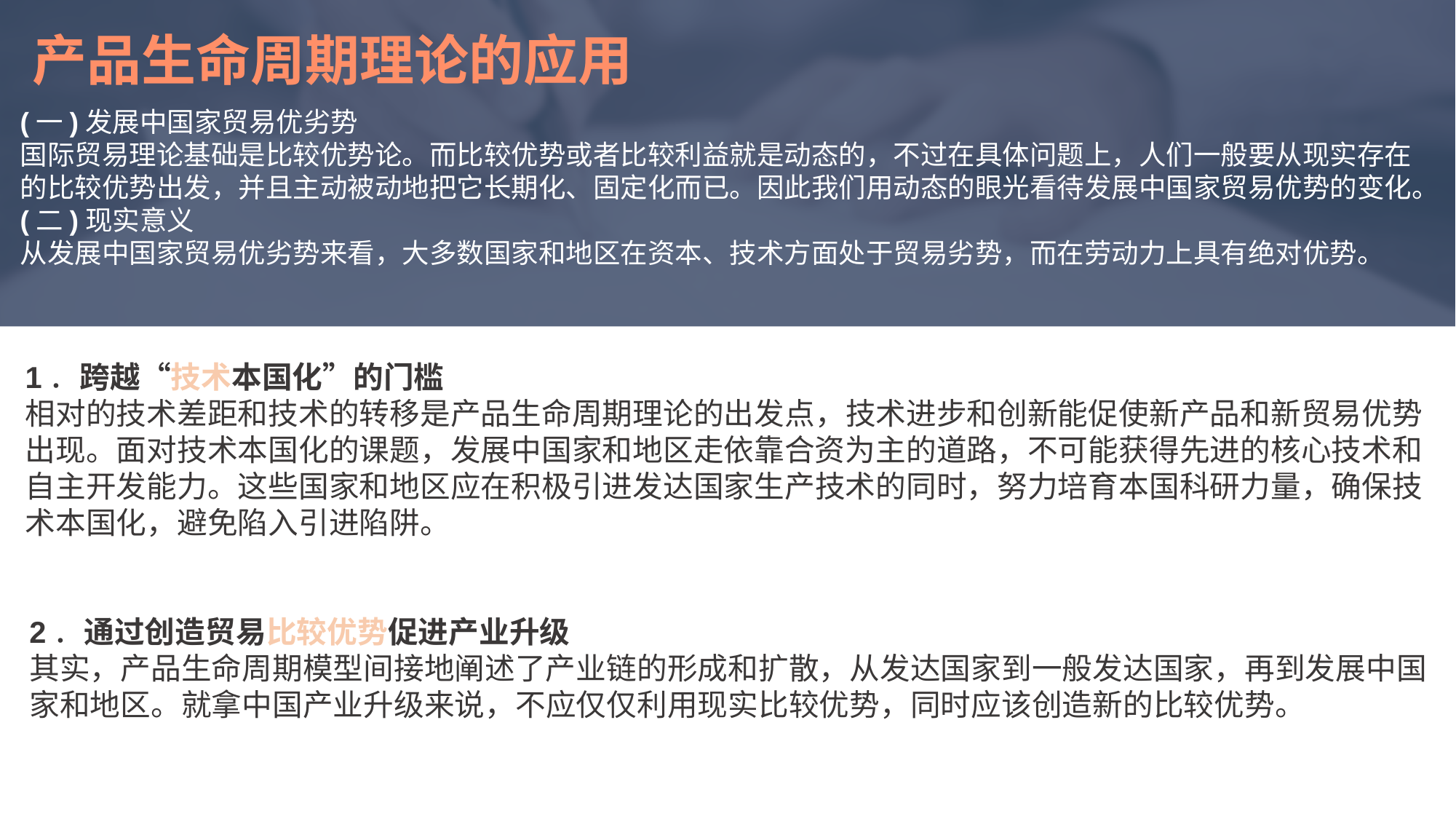

产品生命周期理论的应用
(一)发展中国家贸易优劣势
国际贸易理论基础是比较优势论。而比较优势或者比较利益就是动态的，不过在具体问题上，人们一般要从现实存在的比较优势出发，并且主动被动地把它长期化、固定化而已。因此我们用动态的眼光看待发展中国家贸易优势的变化。
(二)现实意义
从发展中国家贸易优劣势来看，大多数国家和地区在资本、技术方面处于贸易劣势，而在劳动力上具有绝对优势。
e7d195523061f1c074694c8bbf98be7b1e4b015d796375963FD28840057458461C7CA0DAD340D15583DEDFC2E3241C4F392EF3A8B4D067B40CF4F149DD7E51F346B0CAB1BCCF6DB2480C67273C6C9E4C33AF3046B1F7F7F0B2A51923447FF2D765CC750011ADC7600C66A8DE278F4F3BF652A6F92B038DDCE276C32D205890E810956E7BBEF46205
1．跨越“技术本国化”的门槛
相对的技术差距和技术的转移是产品生命周期理论的出发点，技术进步和创新能促使新产品和新贸易优势出现。面对技术本国化的课题，发展中国家和地区走依靠合资为主的道路，不可能获得先进的核心技术和自主开发能力。这些国家和地区应在积极引进发达国家生产技术的同时，努力培育本国科研力量，确保技术本国化，避免陷入引进陷阱。
2．通过创造贸易比较优势促进产业升级
其实，产品生命周期模型间接地阐述了产业链的形成和扩散，从发达国家到一般发达国家，再到发展中国家和地区。就拿中国产业升级来说，不应仅仅利用现实比较优势，同时应该创造新的比较优势。